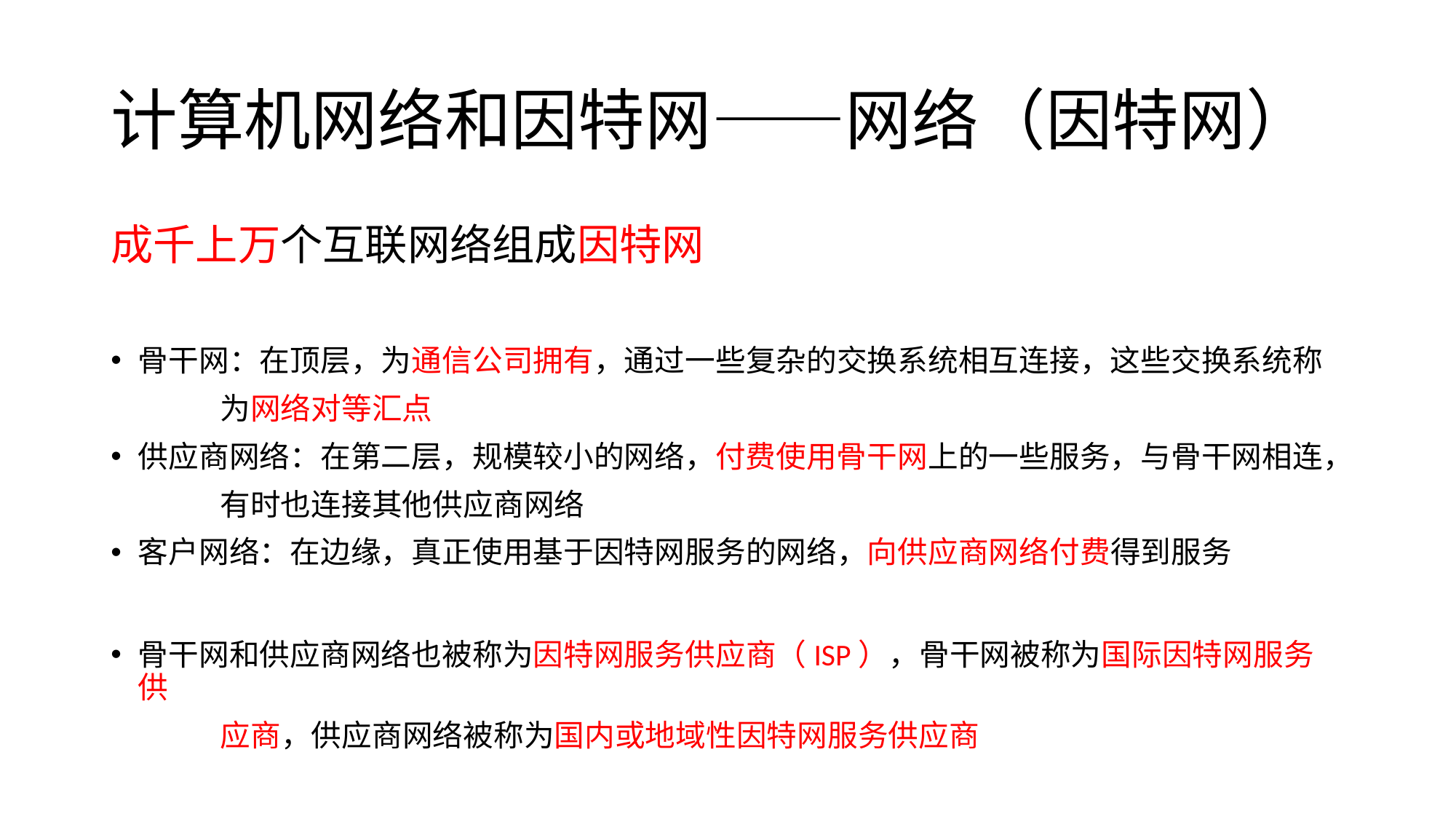

# 计算机网络和因特网——网络（因特网）
成千上万个互联网络组成因特网

骨干网：在顶层，为通信公司拥有，通过一些复杂的交换系统相互连接，这些交换系统称
	为网络对等汇点
供应商网络：在第二层，规模较小的网络，付费使用骨干网上的一些服务，与骨干网相连，
	有时也连接其他供应商网络
客户网络：在边缘，真正使用基于因特网服务的网络，向供应商网络付费得到服务

骨干网和供应商网络也被称为因特网服务供应商（ISP），骨干网被称为国际因特网服务供
	应商，供应商网络被称为国内或地域性因特网服务供应商